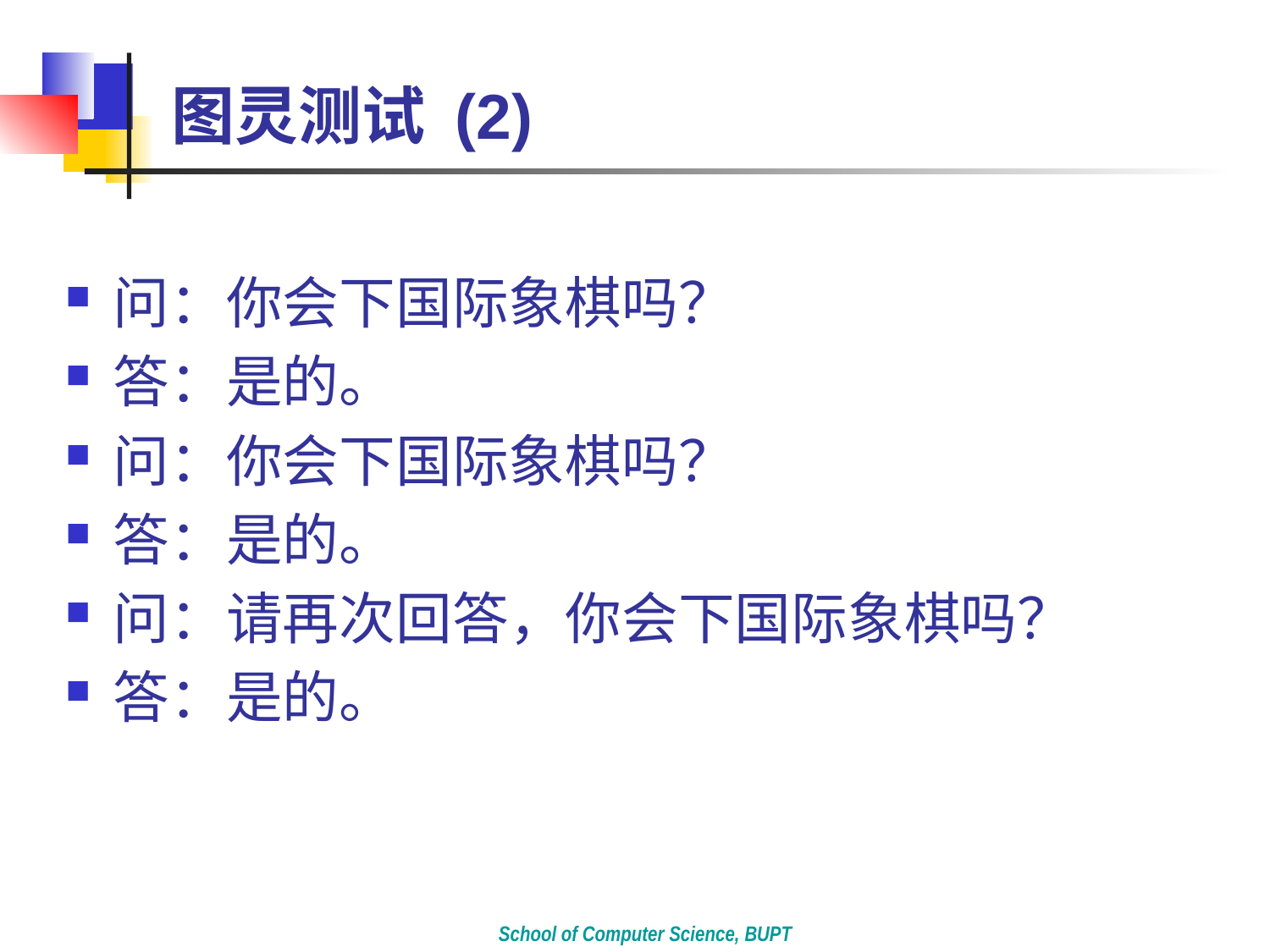

# 图灵测试 (2)

问：你会下国际象棋吗？
答：是的。
问：你会下国际象棋吗？
答：是的。
问：请再次回答，你会下国际象棋吗？
答：是的。

School of Computer Science, BUPT
32